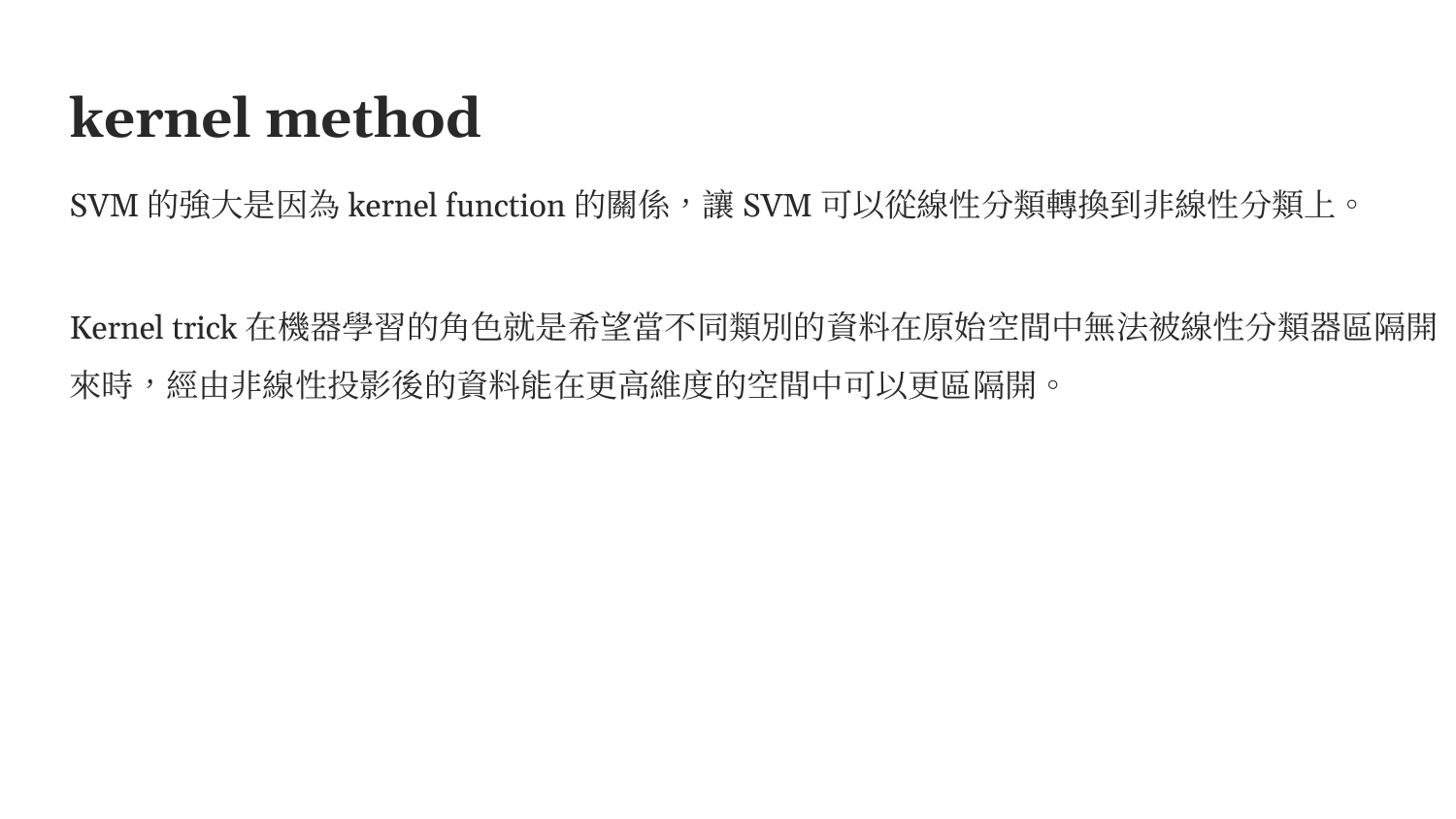

kernel method
SVM的強大是因為kernel function的關係，讓SVM可以從線性分類轉換到非線性分類上。
Kernel trick在機器學習的角色就是希望當不同類別的資料在原始空間中無法被線性分類器區隔開來時，經由非線性投影後的資料能在更高維度的空間中可以更區隔開。